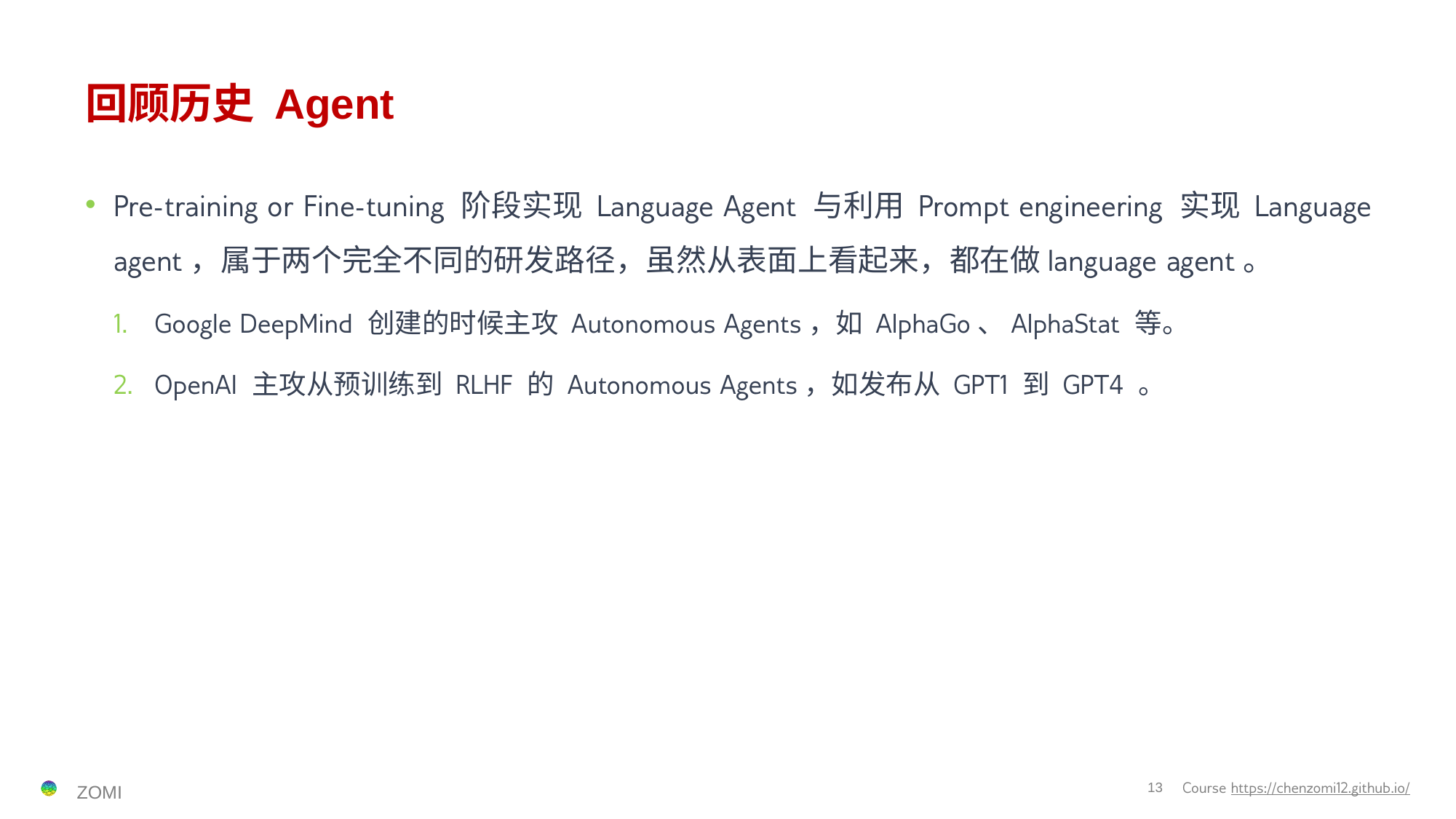

# 回顾历史 Agent
Pre-training or Fine-tuning 阶段实现 Language Agent 与利用 Prompt engineering 实现 Language agent，属于两个完全不同的研发路径，虽然从表面上看起来，都在做language agent。
Google DeepMind 创建的时候主攻 Autonomous Agents，如 AlphaGo、AlphaStat 等。
OpenAI 主攻从预训练到 RLHF 的 Autonomous Agents，如发布从 GPT1 到 GPT4 。